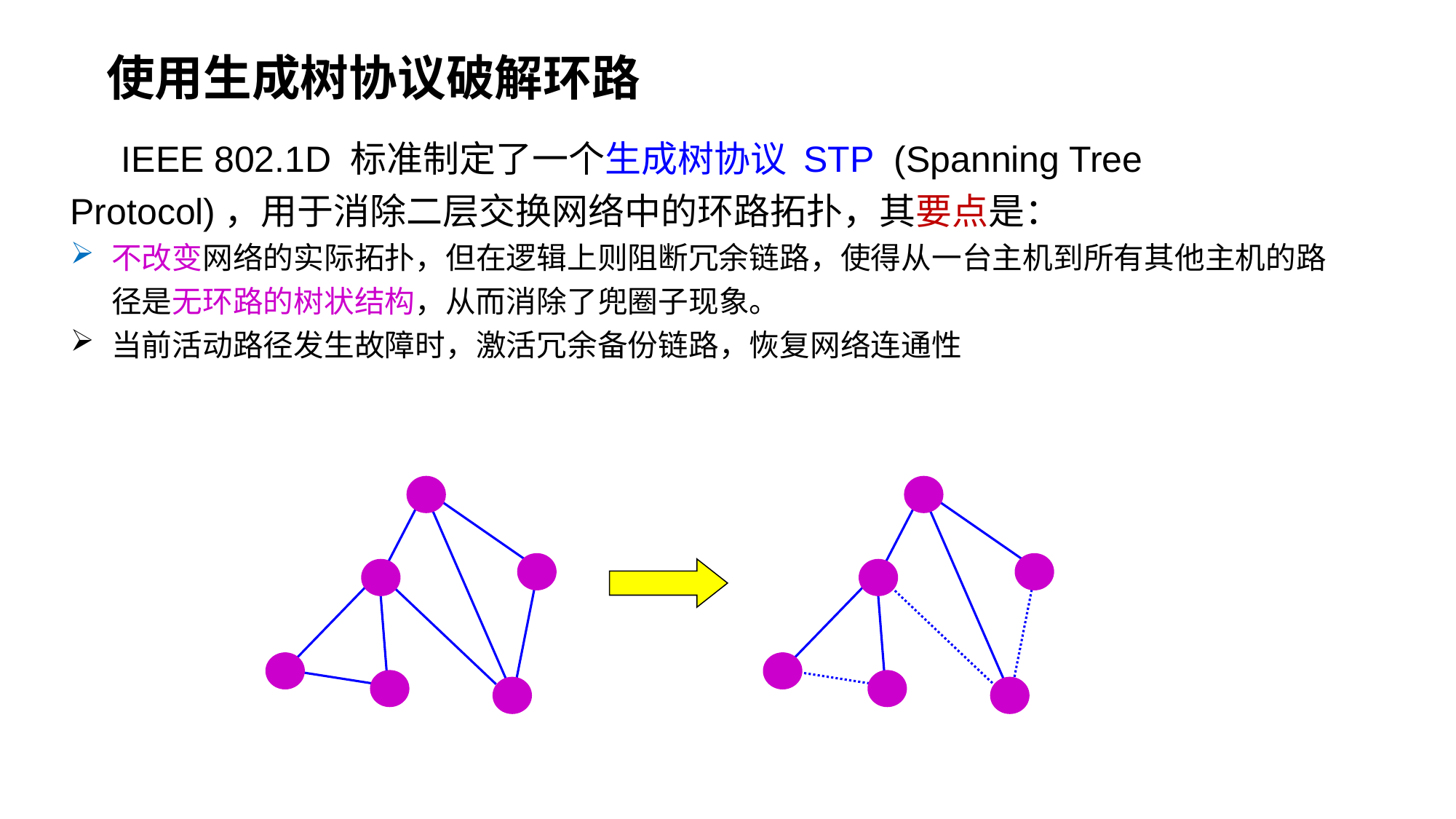

使用生成树协议破解环路
     IEEE 802.1D 标准制定了一个生成树协议 STP  (Spanning Tree Protocol)，用于消除二层交换网络中的环路拓扑，其要点是：
不改变网络的实际拓扑，但在逻辑上则阻断冗余链路，使得从一台主机到所有其他主机的路径是无环路的树状结构，从而消除了兜圈子现象。
当前活动路径发生故障时，激活冗余备份链路，恢复网络连通性